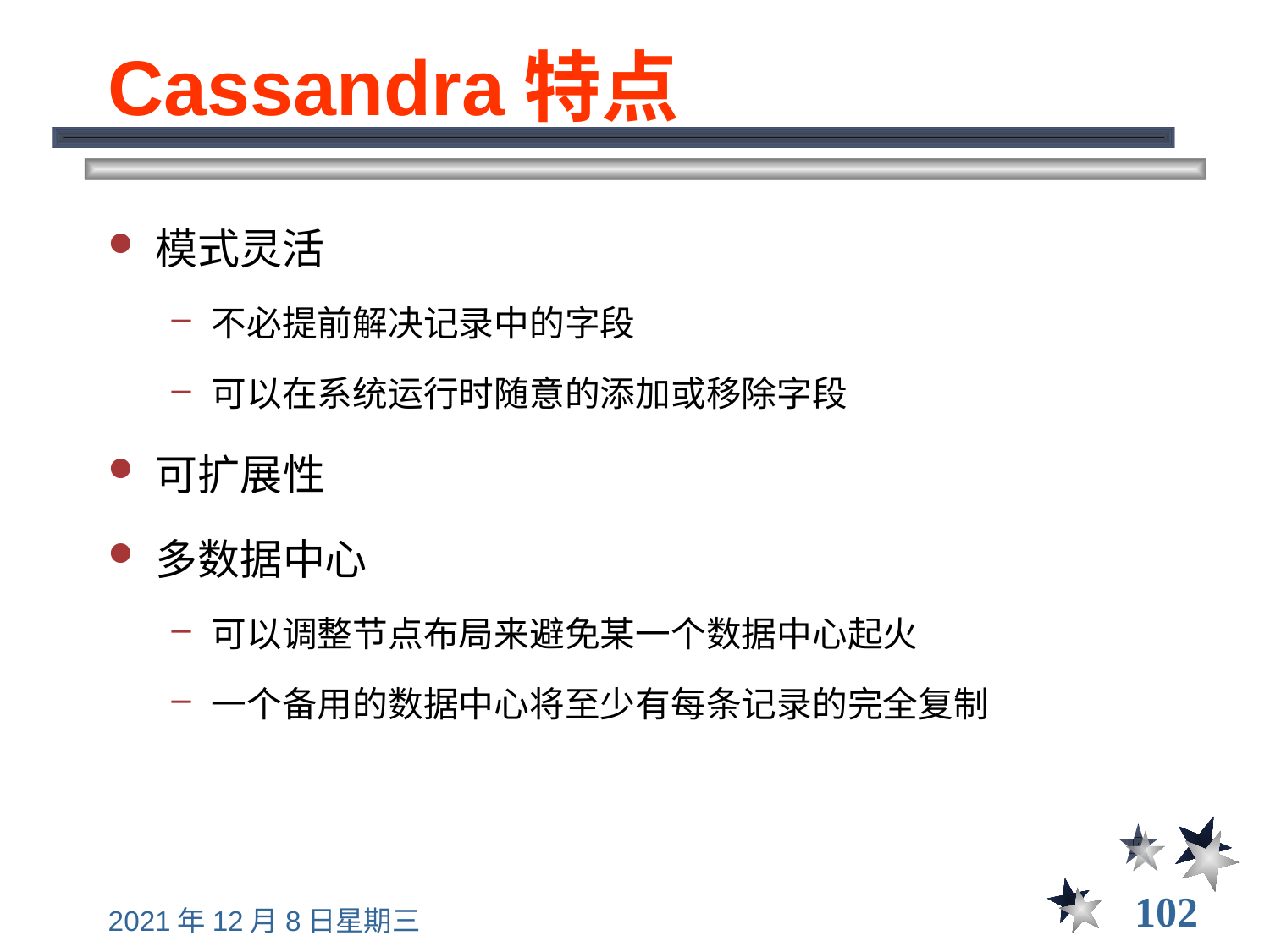

# Cassandra特点
模式灵活
不必提前解决记录中的字段
可以在系统运行时随意的添加或移除字段
可扩展性
多数据中心
可以调整节点布局来避免某一个数据中心起火
一个备用的数据中心将至少有每条记录的完全复制
102
2021年12月8日星期三
大数据管理----前言